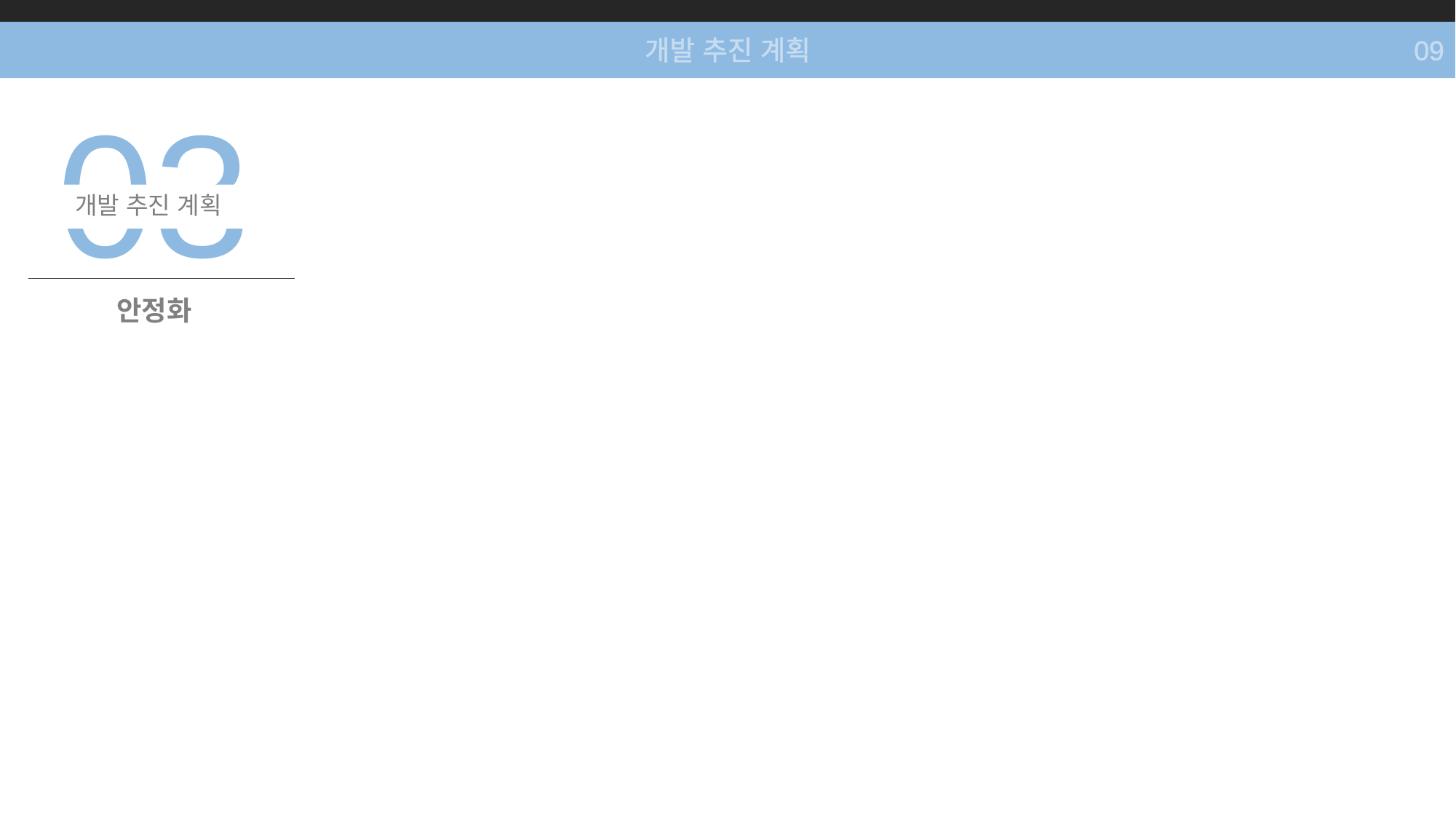

개발 추진 계획
09
03
개발 추진 계획

안정화